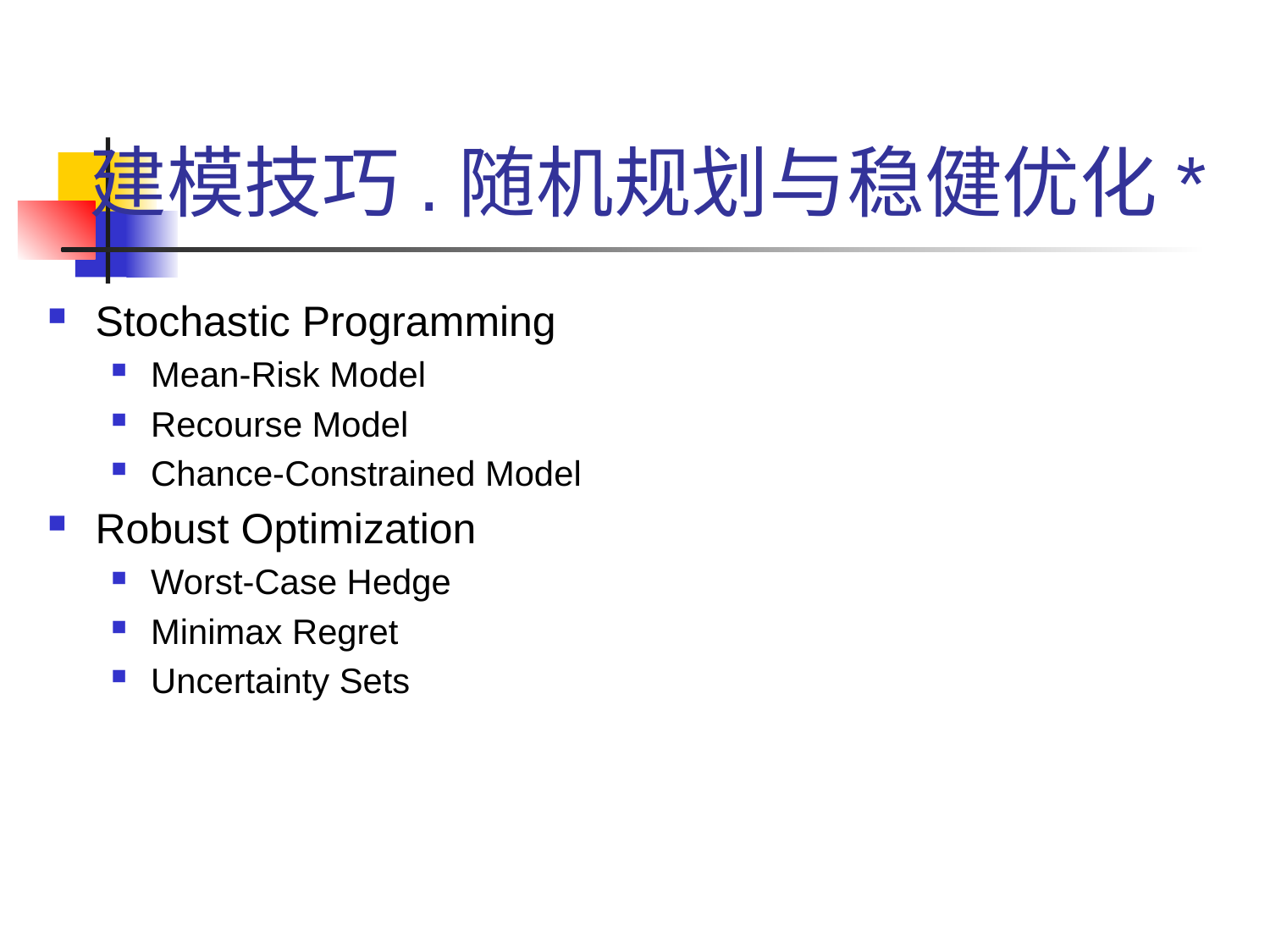

# 建模技巧.随机规划与稳健优化*
Stochastic Programming
Mean-Risk Model
Recourse Model
Chance-Constrained Model
Robust Optimization
Worst-Case Hedge
Minimax Regret
Uncertainty Sets